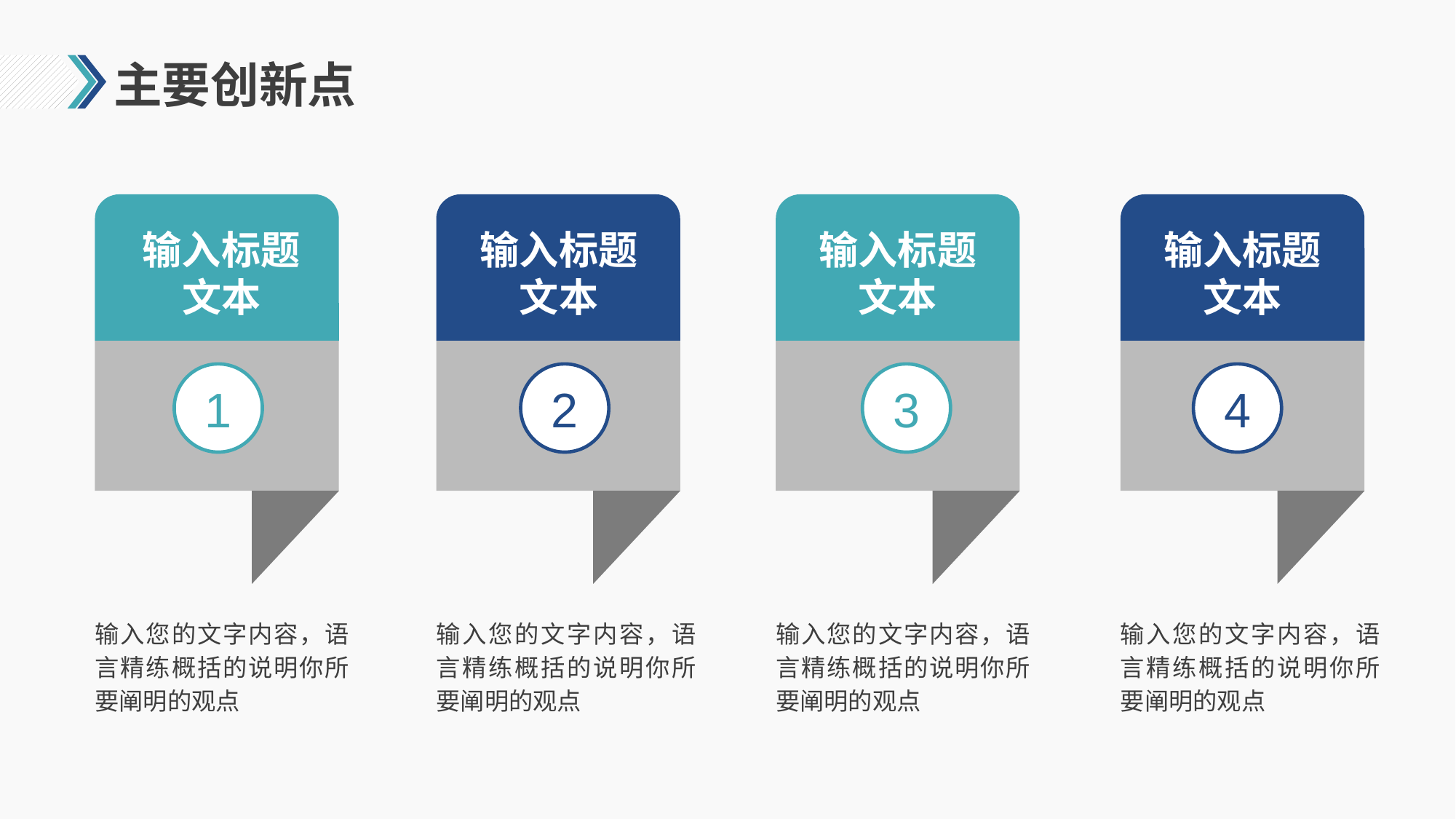

# 主要创新点

输入标题文本
输入标题文本
输入标题文本
输入标题文本
1
2
3
4
输入您的文字内容，语言精练概括的说明你所要阐明的观点
输入您的文字内容，语言精练概括的说明你所要阐明的观点
输入您的文字内容，语言精练概括的说明你所要阐明的观点
输入您的文字内容，语言精练概括的说明你所要阐明的观点